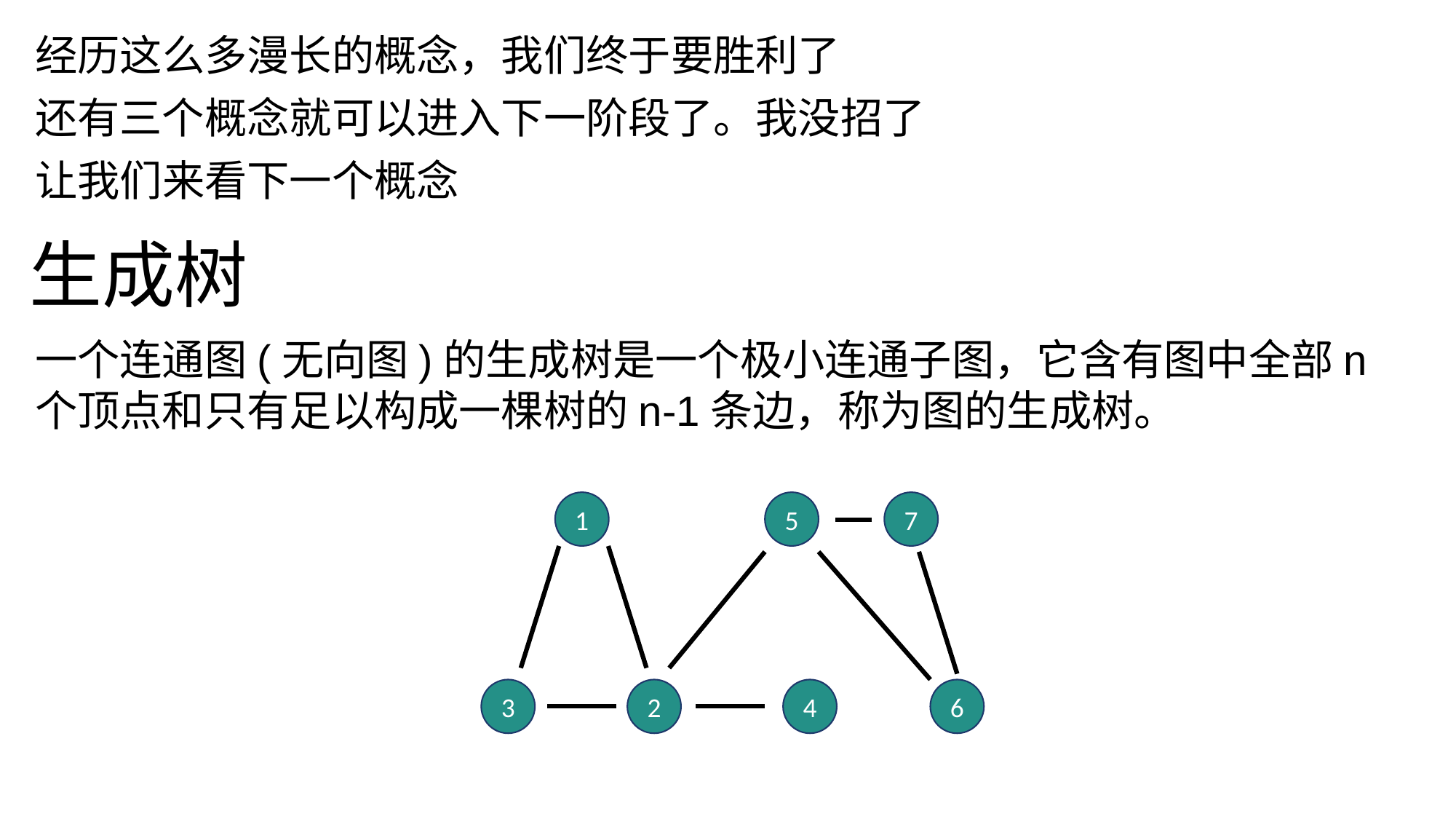

经历这么多漫长的概念，我们终于要胜利了
还有三个概念就可以进入下一阶段了。我没招了
让我们来看下一个概念
生成树
一个连通图(无向图)的生成树是一个极小连通子图，它含有图中全部n个顶点和只有足以构成一棵树的n-1条边，称为图的生成树。
1
5
7
3
2
4
6